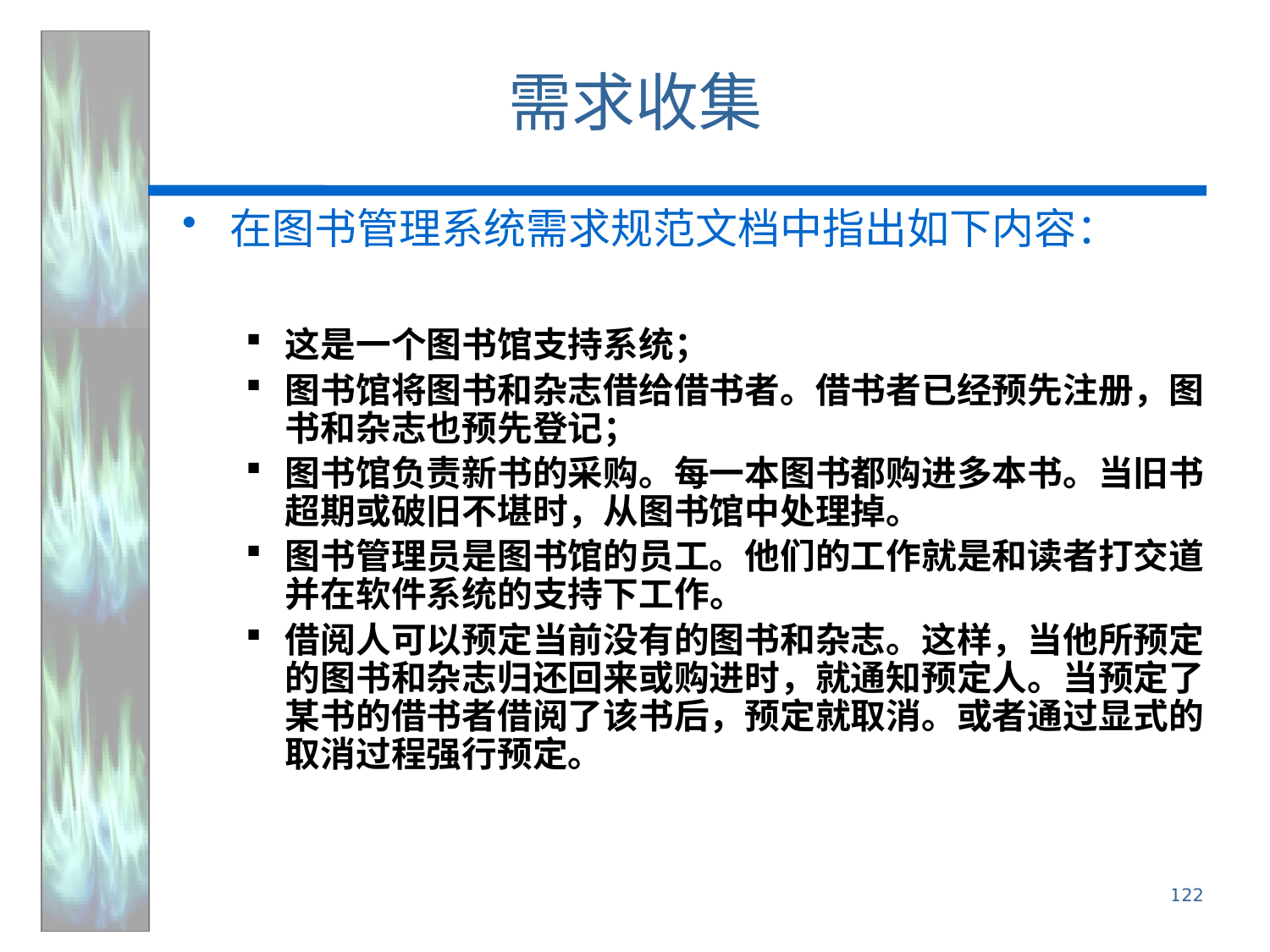

# 需求收集
在图书管理系统需求规范文档中指出如下内容：

这是一个图书馆支持系统；
图书馆将图书和杂志借给借书者。借书者已经预先注册，图书和杂志也预先登记；
图书馆负责新书的采购。每一本图书都购进多本书。当旧书超期或破旧不堪时，从图书馆中处理掉。
图书管理员是图书馆的员工。他们的工作就是和读者打交道并在软件系统的支持下工作。
借阅人可以预定当前没有的图书和杂志。这样，当他所预定的图书和杂志归还回来或购进时，就通知预定人。当预定了某书的借书者借阅了该书后，预定就取消。或者通过显式的取消过程强行预定。
122